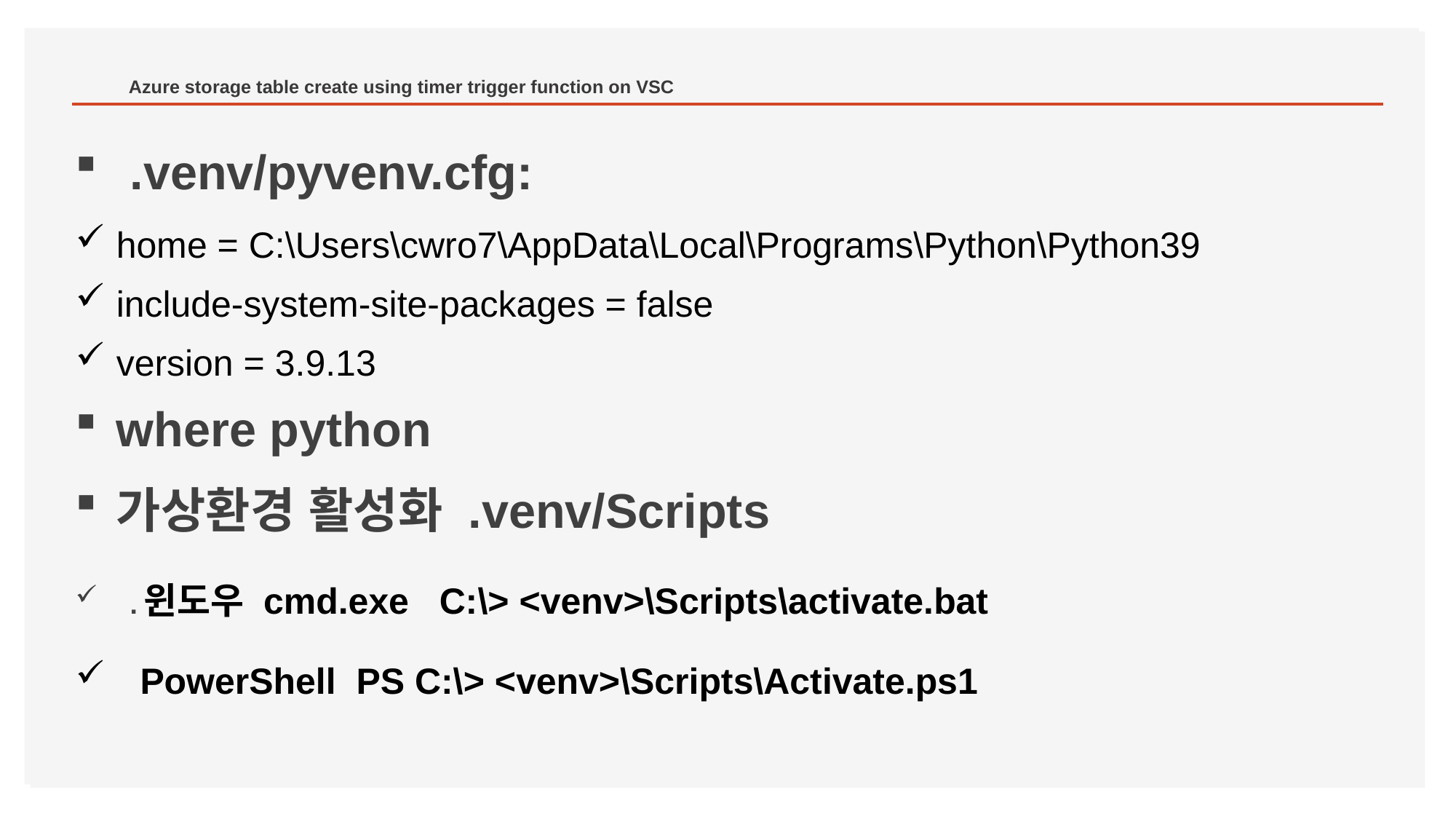

# Azure storage table create using timer trigger function on VSC
.venv/pyvenv.cfg:
home = C:\Users\cwro7\AppData\Local\Programs\Python\Python39
include-system-site-packages = false
version = 3.9.13
where python
가상환경 활성화 .venv/Scripts
.윈도우 cmd.exe   C:\> <venv>\Scripts\activate.bat
 PowerShell  PS C:\> <venv>\Scripts\Activate.ps1